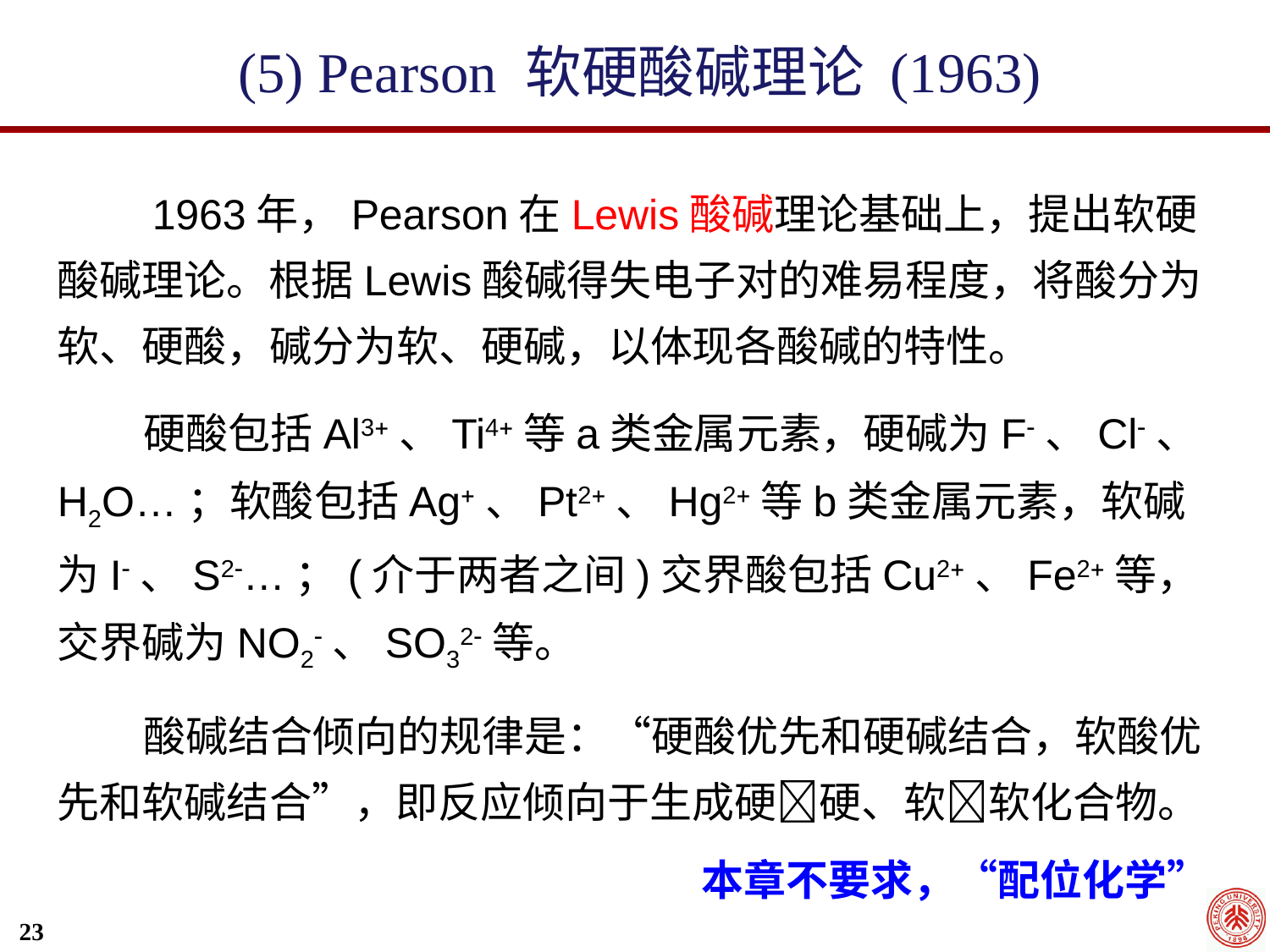

(5) Pearson 软硬酸碱理论 (1963)

        1963年，Pearson在Lewis酸碱理论基础上，提出软硬酸碱理论。根据Lewis酸碱得失电子对的难易程度，将酸分为软、硬酸，碱分为软、硬碱，以体现各酸碱的特性。
        硬酸包括Al3+、Ti4+等a类金属元素，硬碱为F−、Cl−、H2O…；软酸包括Ag+、Pt2+、Hg2+等b类金属元素，软碱为I−、S2−…；(介于两者之间)交界酸包括Cu2+、Fe2+等，交界碱为NO2−、SO32−等。
        酸碱结合倾向的规律是：“硬酸优先和硬碱结合，软酸优先和软碱结合”，即反应倾向于生成硬−硬、软−软化合物。
本章不要求，“配位化学”
23